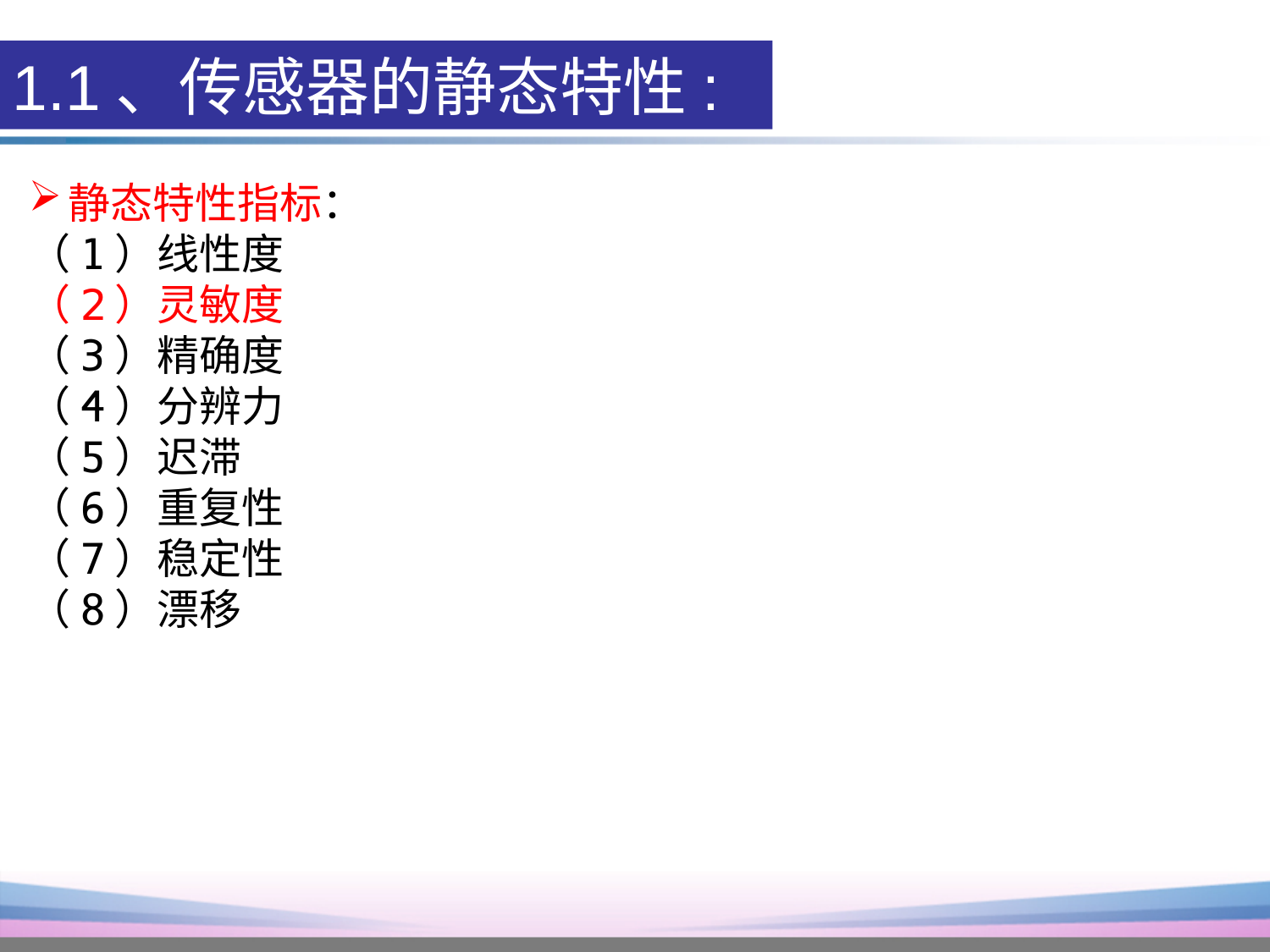

1.1、传感器的静态特性:
静态特性指标：
（1）线性度
（2）灵敏度
（3）精确度
（4）分辨力
（5）迟滞
（6）重复性
（7）稳定性
（8）漂移